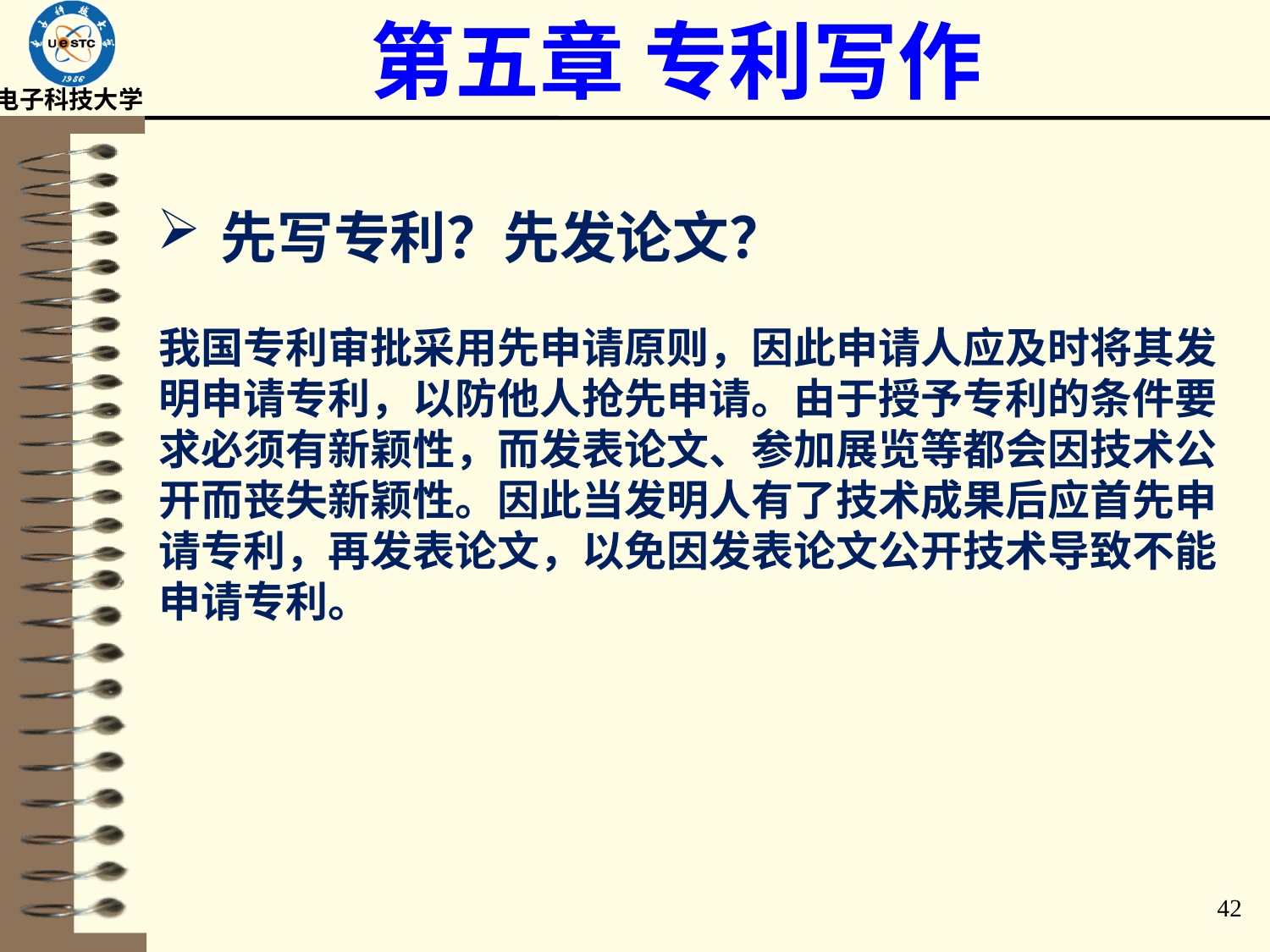

第五章 专利写作
先写专利？先发论文？
我国专利审批采用先申请原则，因此申请人应及时将其发明申请专利，以防他人抢先申请。由于授予专利的条件要求必须有新颖性，而发表论文、参加展览等都会因技术公开而丧失新颖性。因此当发明人有了技术成果后应首先申请专利，再发表论文，以免因发表论文公开技术导致不能申请专利。
42